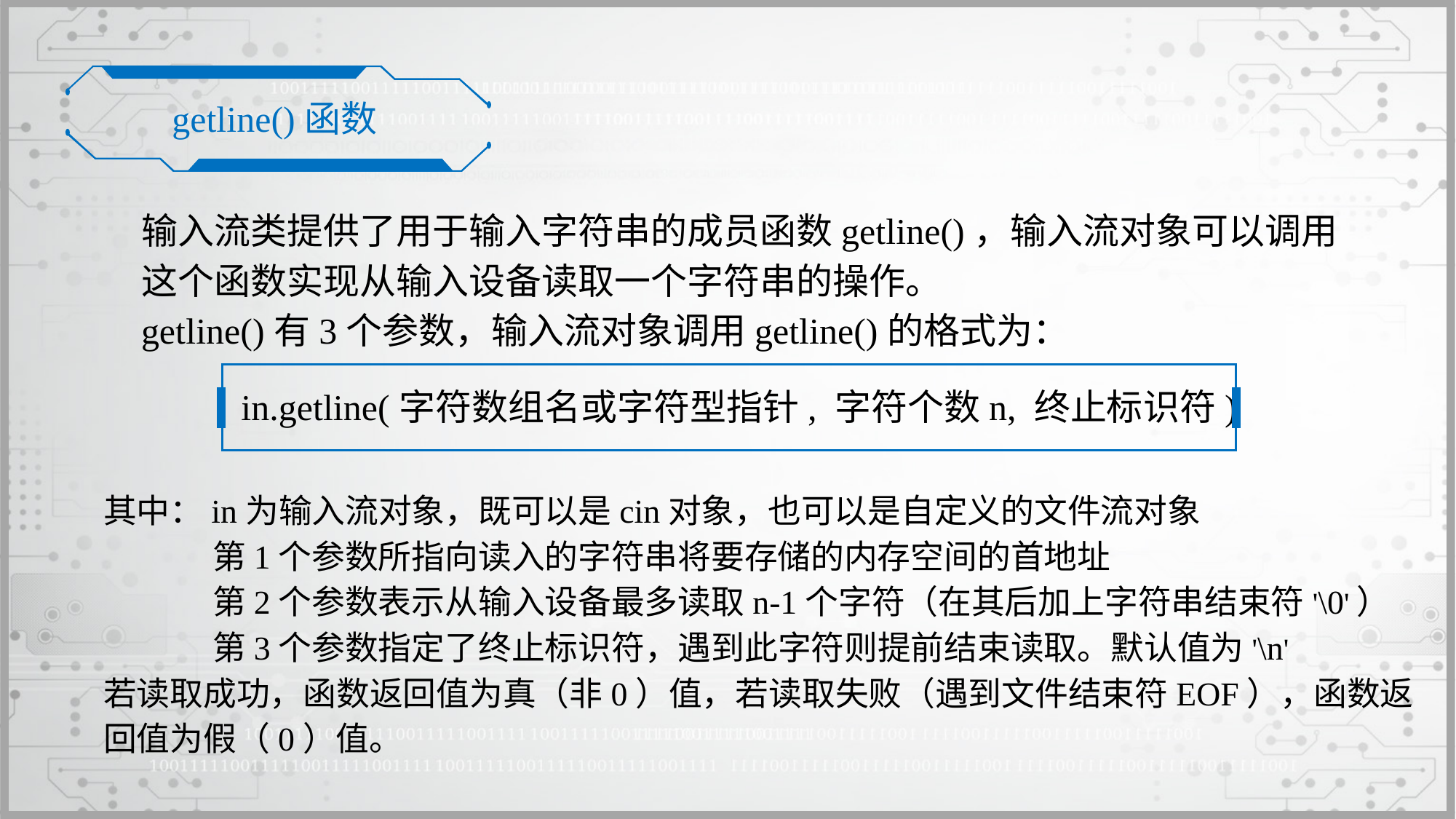

getline()函数
输入流类提供了用于输入字符串的成员函数getline()，输入流对象可以调用这个函数实现从输入设备读取一个字符串的操作。
getline()有3个参数，输入流对象调用getline()的格式为：

in.getline(字符数组名或字符型指针, 字符个数n, 终止标识符)
其中：in为输入流对象，既可以是cin对象，也可以是自定义的文件流对象
	第1个参数所指向读入的字符串将要存储的内存空间的首地址
	第2个参数表示从输入设备最多读取n-1个字符（在其后加上字符串结束符'\0'）
	第3个参数指定了终止标识符，遇到此字符则提前结束读取。默认值为'\n'
若读取成功，函数返回值为真（非0）值，若读取失败（遇到文件结束符EOF），函数返回值为假（0）值。